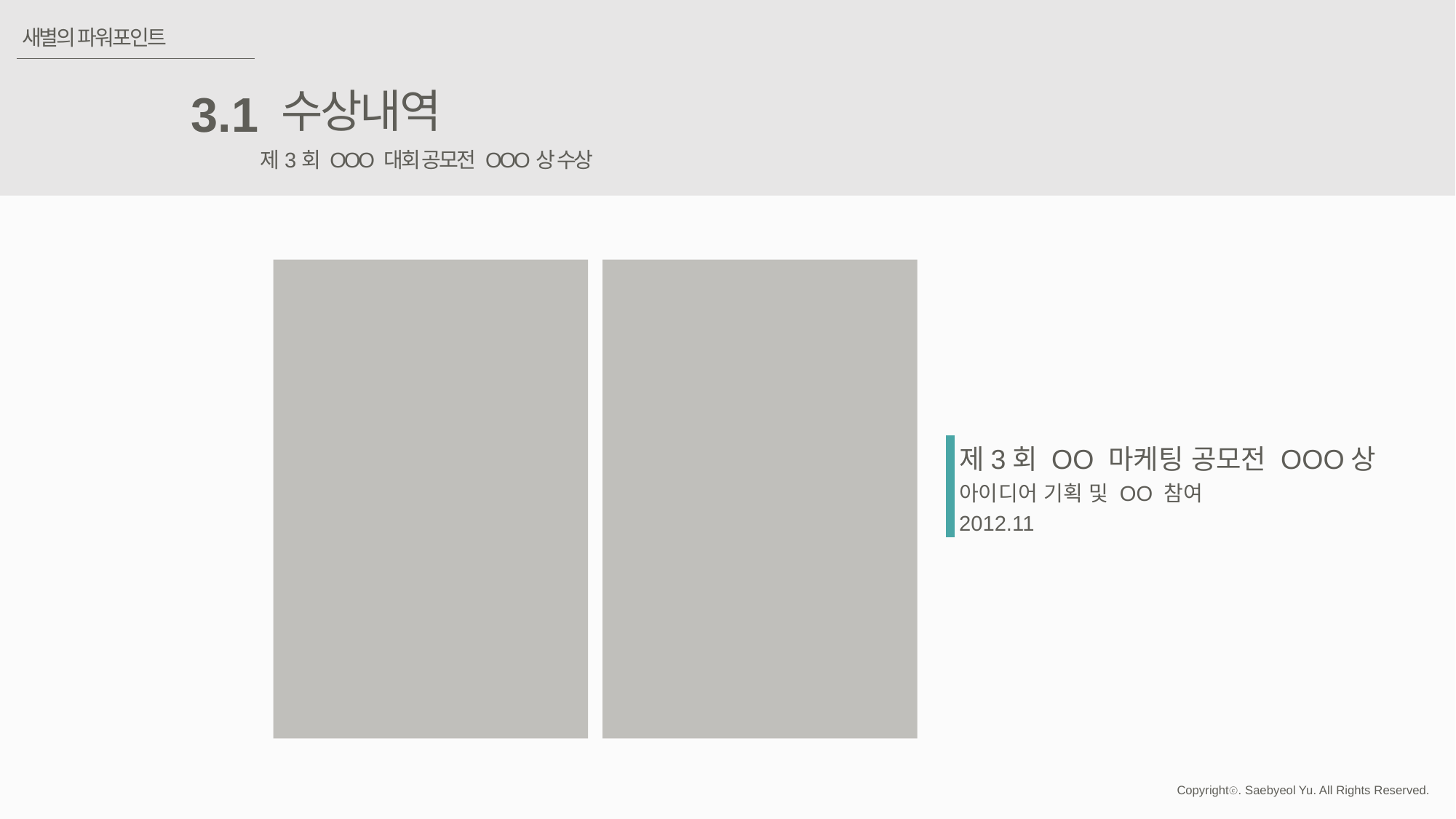

새별의 파워포인트
수상내역
3.1
제3회 OOO 대회 공모전 OOO상 수상

제3회 OO 마케팅 공모전 OOO상
아이디어 기획 및 OO 참여
2012.11